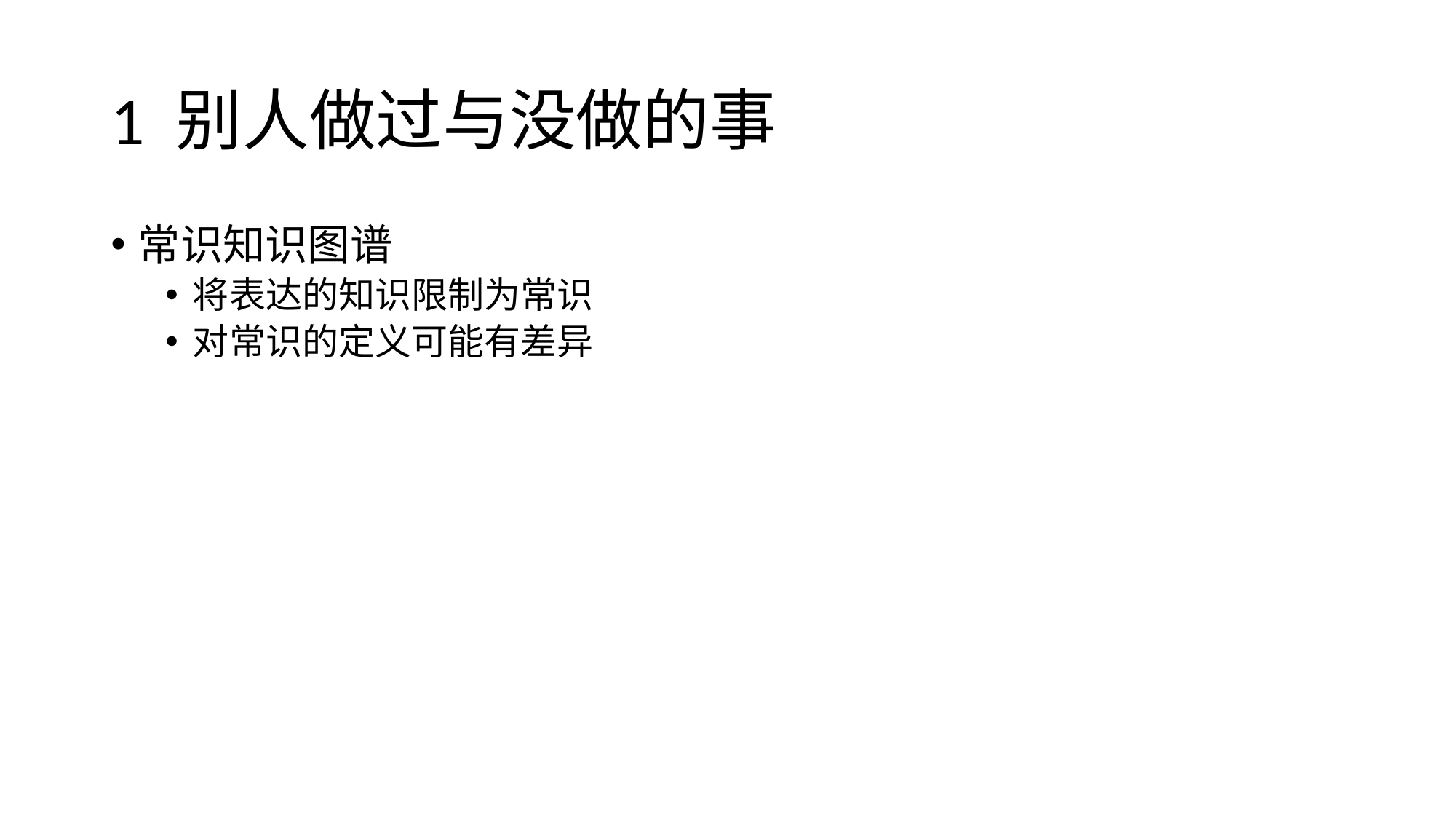

# 1 别人做过与没做的事
常识知识图谱
将表达的知识限制为常识
对常识的定义可能有差异